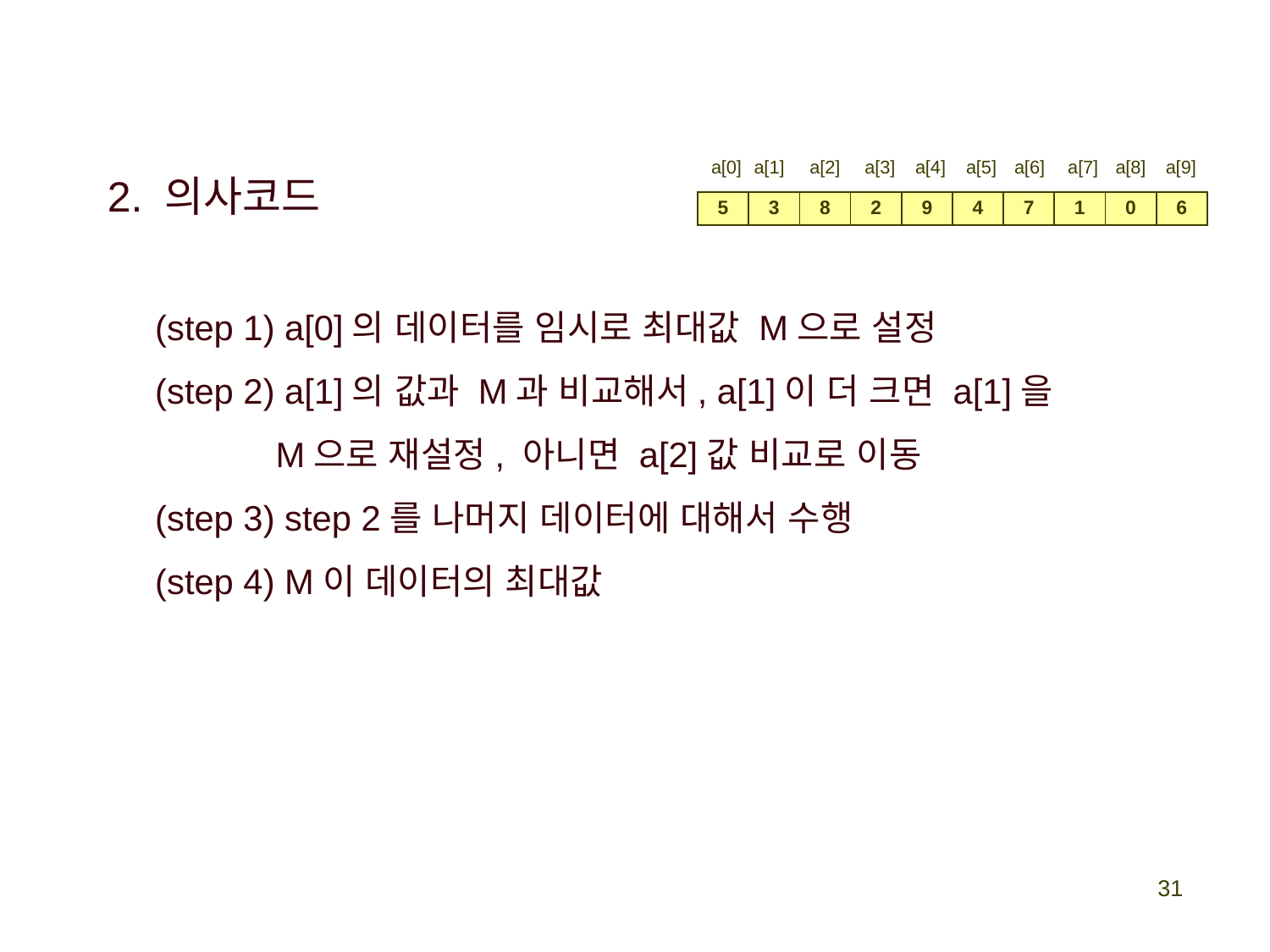

2. 의사코드

(step 1) a[0]의 데이터를 임시로 최대값 M으로 설정
(step 2) a[1]의 값과 M과 비교해서, a[1]이 더 크면 a[1]을 M으로 재설정, 아니면 a[2]값 비교로 이동
(step 3) step 2를 나머지 데이터에 대해서 수행
(step 4) M이 데이터의 최대값
a[0]
a[1]
a[2]
a[3]
a[4]
a[5]
a[6]
a[7]
a[8]
a[9]
| 5 | 3 | 8 | 2 | 9 | 4 | 7 | 1 | 0 | 6 |
| --- | --- | --- | --- | --- | --- | --- | --- | --- | --- |
31